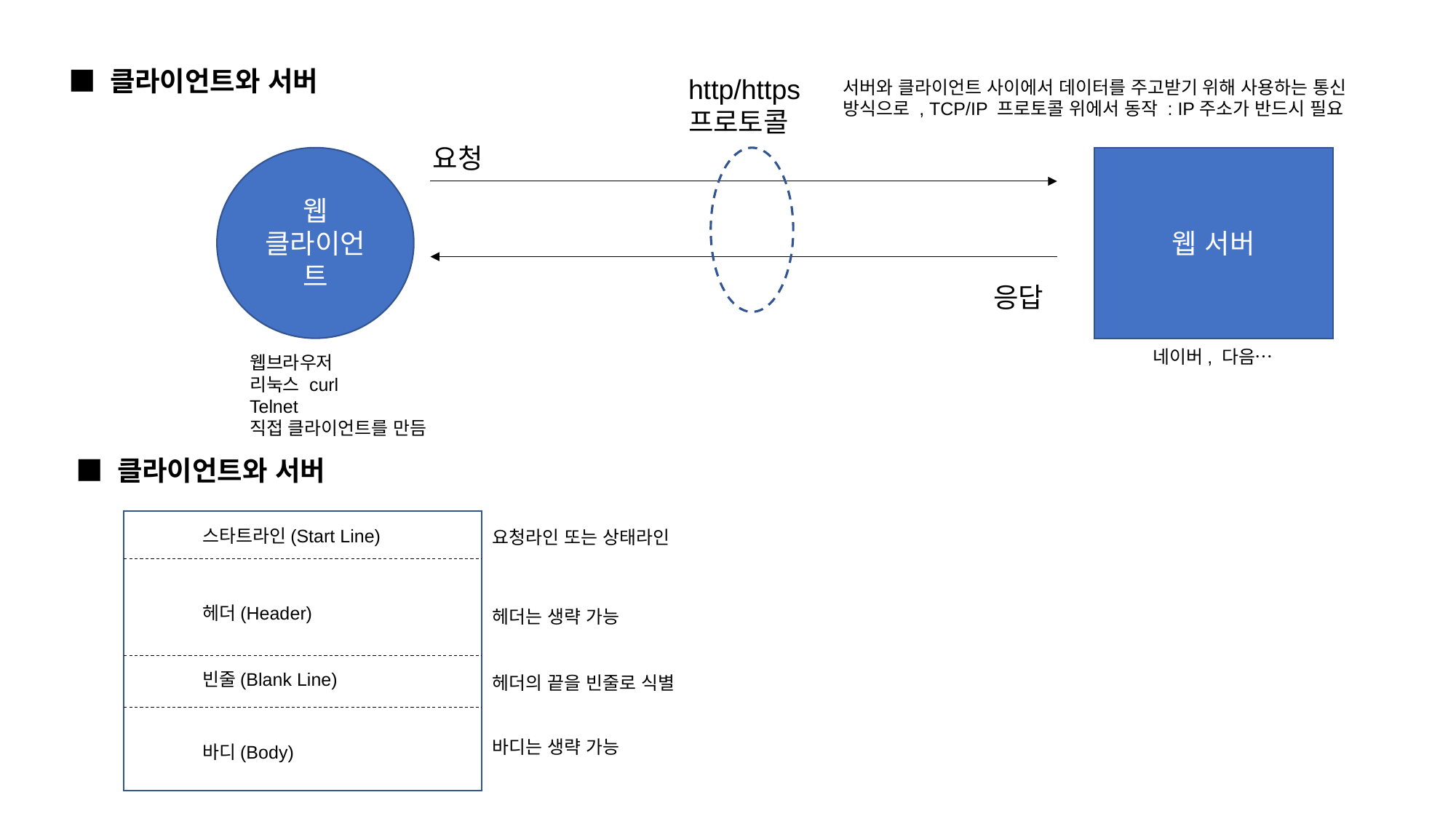

■ 클라이언트와 서버
http/https 프로토콜
서버와 클라이언트 사이에서 데이터를 주고받기 위해 사용하는 통신 방식으로 , TCP/IP 프로토콜 위에서 동작 : IP주소가 반드시 필요
요청
웹 클라이언트

웹 서버
응답
네이버, 다음…
웹브라우저
리눅스 curl
Telnet
직접 클라이언트를 만듬
■ 클라이언트와 서버

스타트라인(Start Line)
요청라인 또는 상태라인
헤더(Header)
헤더는 생략 가능
빈줄(Blank Line)
헤더의 끝을 빈줄로 식별
바디는 생략 가능
바디(Body)